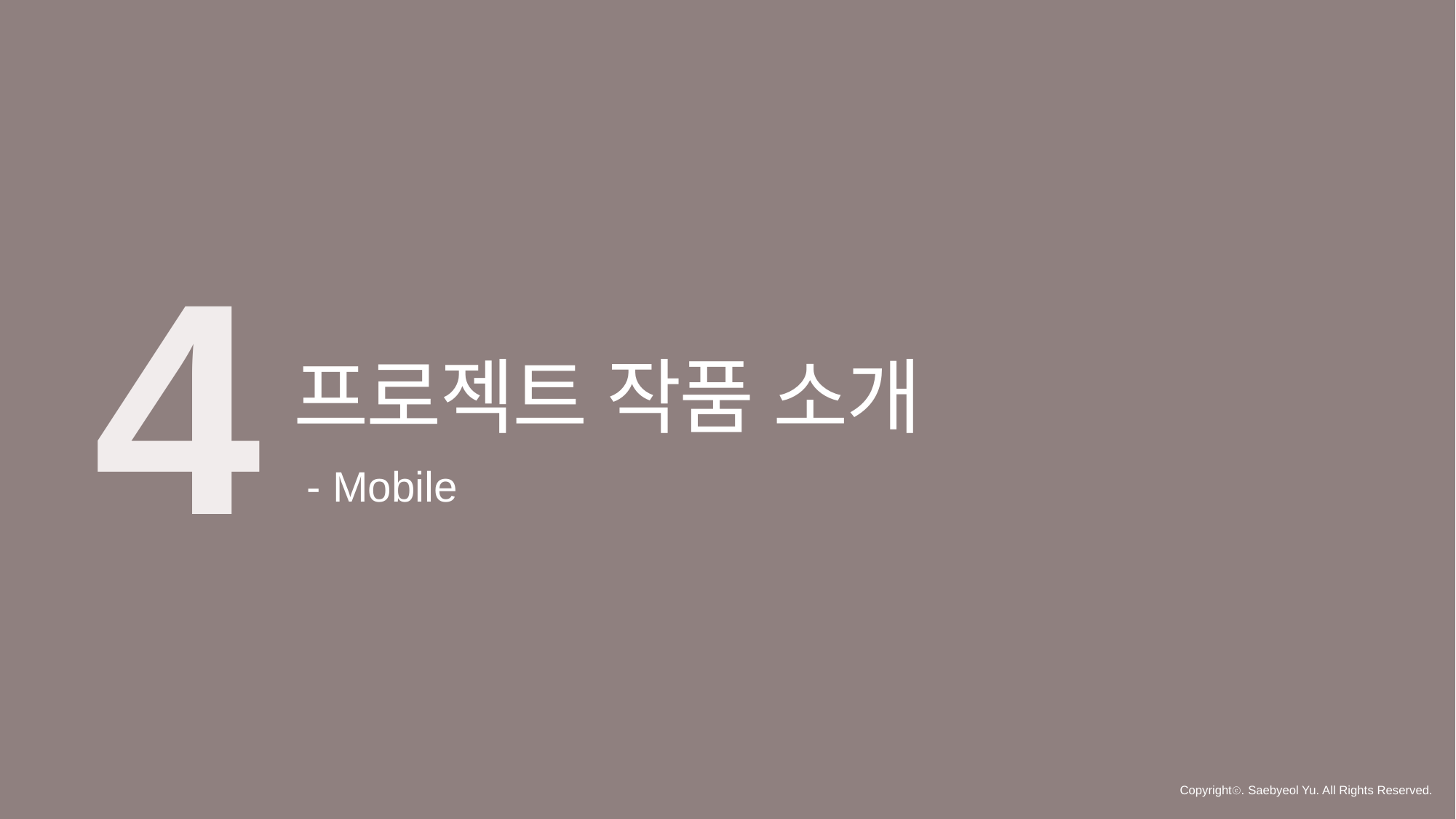

4
프로젝트 작품 소개
- Mobile
Copyrightⓒ. Saebyeol Yu. All Rights Reserved.